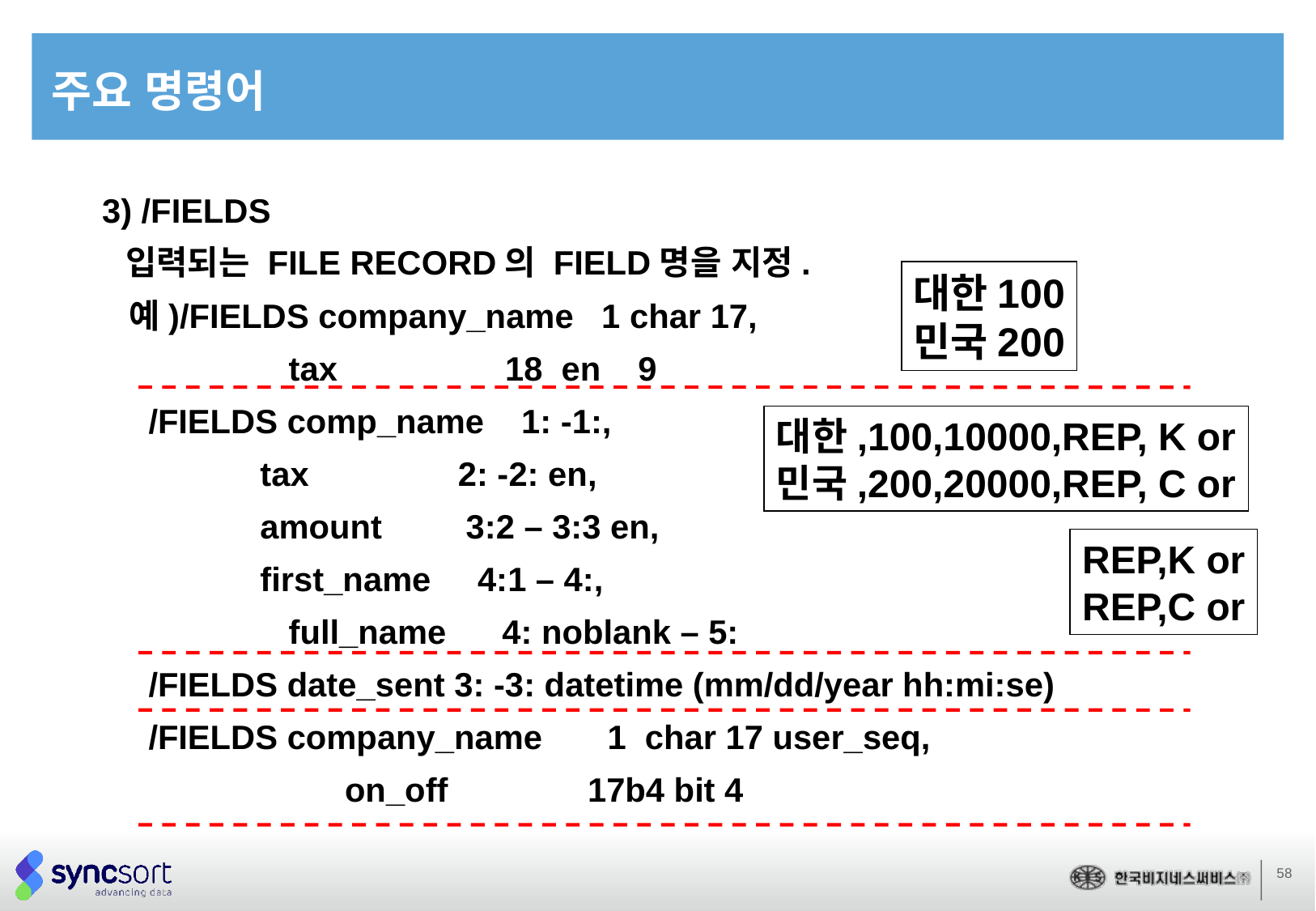

# 주요 명령어
3) /FIELDS
  입력되는 FILE RECORD의 FIELD명을 지정.
  예)/FIELDS company_name   1 char 17,
	       tax                  18  en    9
     /FIELDS comp_name    1: -1:,
                 tax                2: -2: en,
                 amount         3:2 – 3:3 en,
                 first_name     4:1 – 4:,
	       full_name      4: noblank – 5:
     /FIELDS date_sent 3: -3: datetime (mm/dd/year hh:mi:se)
     /FIELDS company_name       1  char 17 user_seq,
		on_off		17b4 bit 4
대한100
민국200

대한,100,10000,REP, K or
민국,200,20000,REP, C or
REP,K or
REP,C or

58